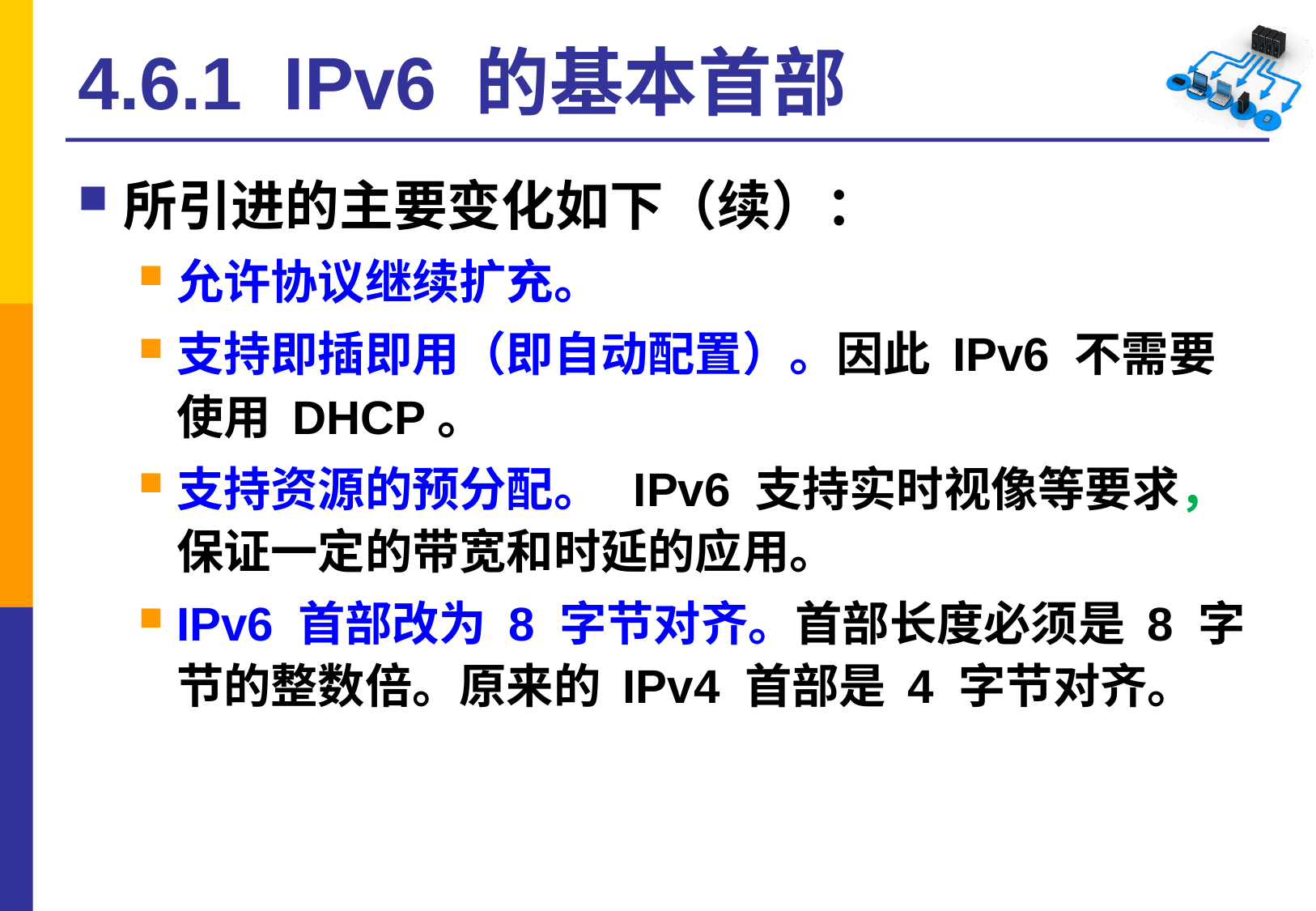

# 4.6.1  IPv6 的基本首部
所引进的主要变化如下（续）：
允许协议继续扩充。
支持即插即用（即自动配置）。因此 IPv6 不需要使用 DHCP。
支持资源的预分配。  IPv6 支持实时视像等要求，保证一定的带宽和时延的应用。
IPv6 首部改为 8 字节对齐。首部长度必须是 8 字节的整数倍。原来的 IPv4 首部是 4 字节对齐。